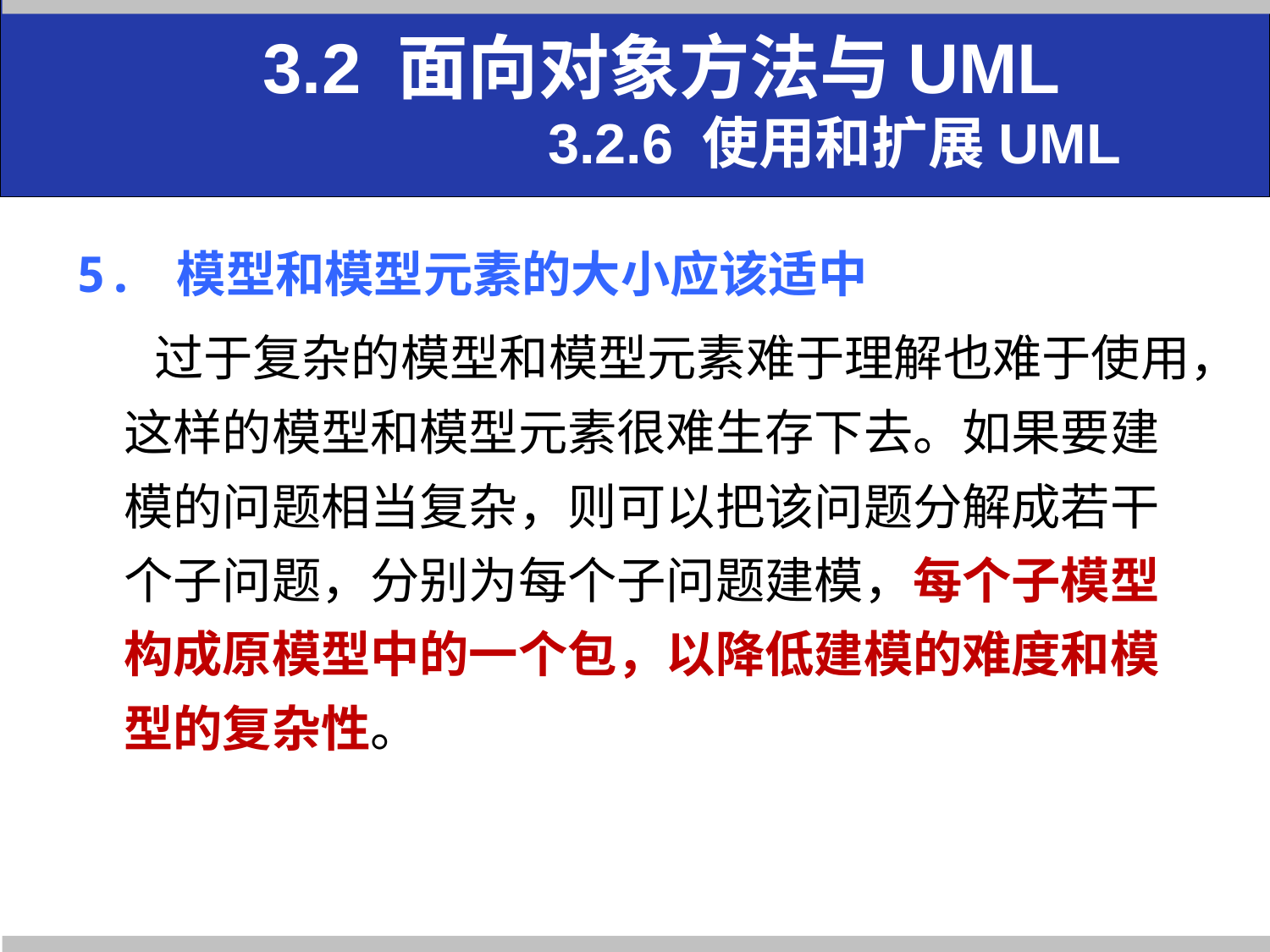

3.2 面向对象方法与UML
                 3.2.6 使用和扩展UML
5. 模型和模型元素的大小应该适中
      过于复杂的模型和模型元素难于理解也难于使用，这样的模型和模型元素很难生存下去。如果要建模的问题相当复杂，则可以把该问题分解成若干个子问题，分别为每个子问题建模，每个子模型构成原模型中的一个包，以降低建模的难度和模型的复杂性。
372